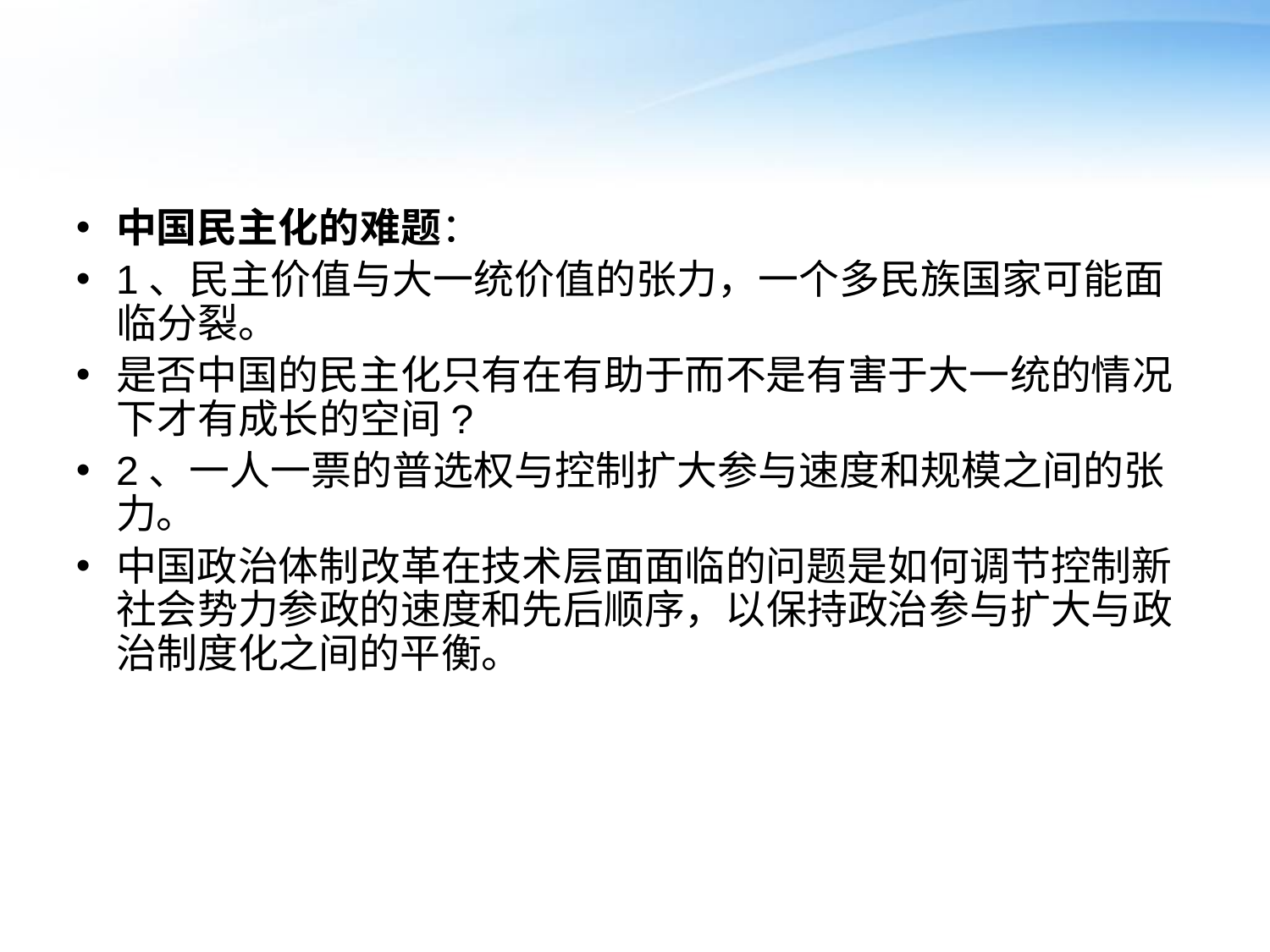

#
中国民主化的难题：
1、民主价值与大一统价值的张力，一个多民族国家可能面临分裂。
是否中国的民主化只有在有助于而不是有害于大一统的情况下才有成长的空间?
2、一人一票的普选权与控制扩大参与速度和规模之间的张力。
中国政治体制改革在技术层面面临的问题是如何调节控制新社会势力参政的速度和先后顺序，以保持政治参与扩大与政治制度化之间的平衡。